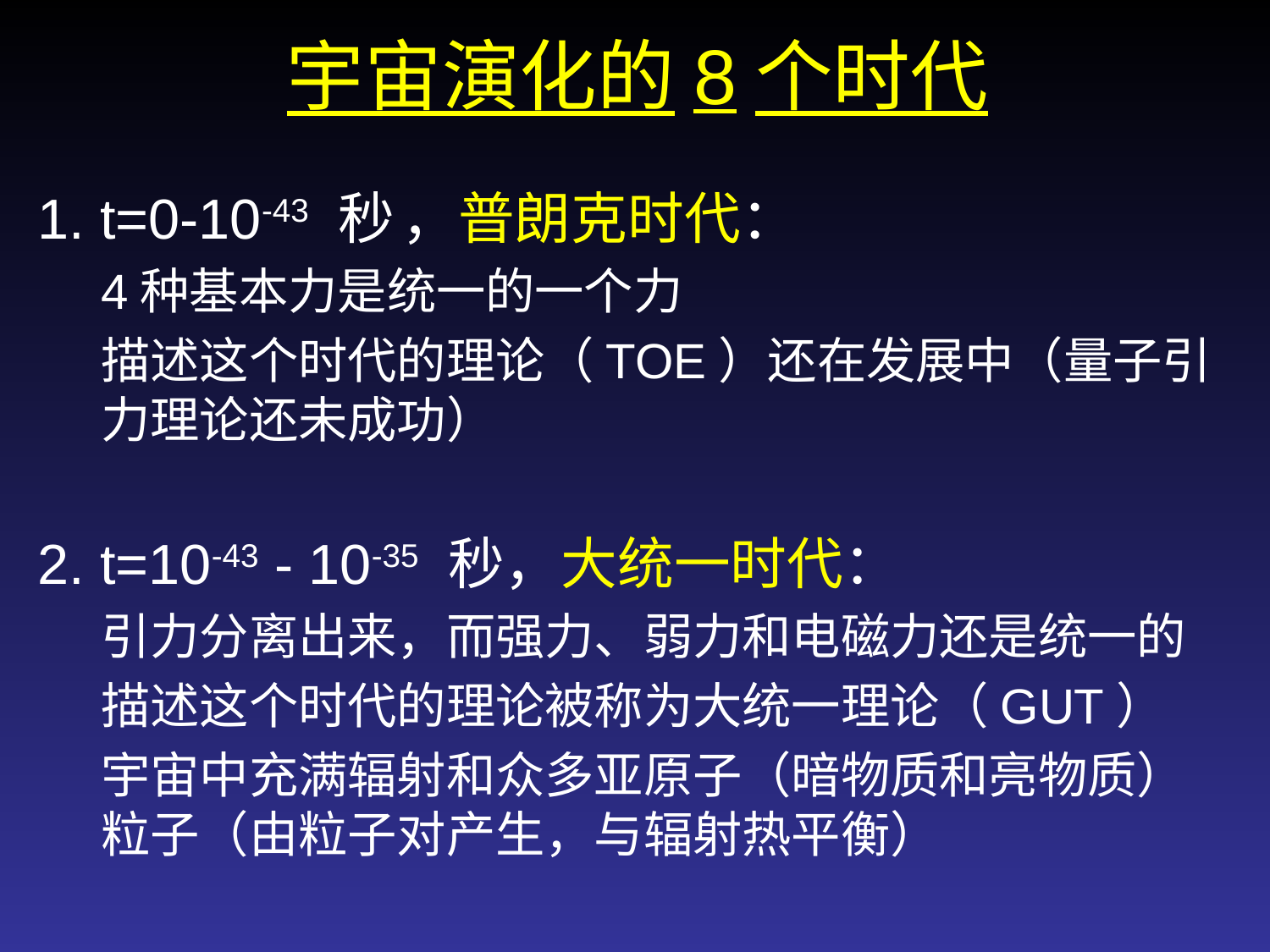

# 宇宙演化的8个时代
1. t=0-10-43 秒 ，普朗克时代：
4种基本力是统一的一个力
描述这个时代的理论（TOE）还在发展中（量子引力理论还未成功）

2. t=10-43 - 10-35 秒，大统一时代：
引力分离出来，而强力、弱力和电磁力还是统一的
描述这个时代的理论被称为大统一理论（GUT）
宇宙中充满辐射和众多亚原子（暗物质和亮物质）粒子（由粒子对产生，与辐射热平衡）